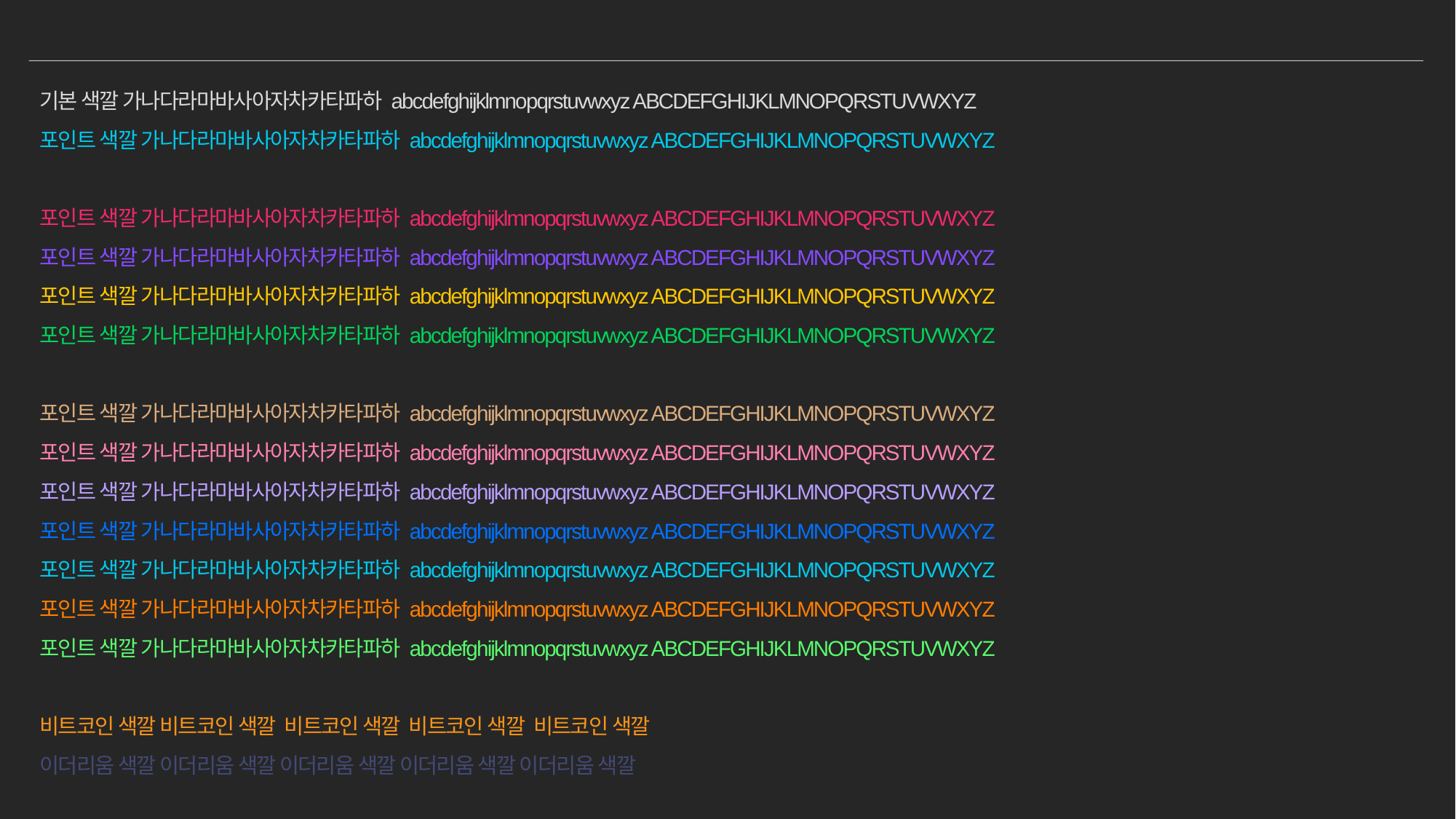

#
기본 색깔 가나다라마바사아자차카타파하 abcdefghijklmnopqrstuvwxyz ABCDEFGHIJKLMNOPQRSTUVWXYZ
포인트 색깔 가나다라마바사아자차카타파하 abcdefghijklmnopqrstuvwxyz ABCDEFGHIJKLMNOPQRSTUVWXYZ

포인트 색깔 가나다라마바사아자차카타파하 abcdefghijklmnopqrstuvwxyz ABCDEFGHIJKLMNOPQRSTUVWXYZ
포인트 색깔 가나다라마바사아자차카타파하 abcdefghijklmnopqrstuvwxyz ABCDEFGHIJKLMNOPQRSTUVWXYZ
포인트 색깔 가나다라마바사아자차카타파하 abcdefghijklmnopqrstuvwxyz ABCDEFGHIJKLMNOPQRSTUVWXYZ
포인트 색깔 가나다라마바사아자차카타파하 abcdefghijklmnopqrstuvwxyz ABCDEFGHIJKLMNOPQRSTUVWXYZ

포인트 색깔 가나다라마바사아자차카타파하 abcdefghijklmnopqrstuvwxyz ABCDEFGHIJKLMNOPQRSTUVWXYZ
포인트 색깔 가나다라마바사아자차카타파하 abcdefghijklmnopqrstuvwxyz ABCDEFGHIJKLMNOPQRSTUVWXYZ
포인트 색깔 가나다라마바사아자차카타파하 abcdefghijklmnopqrstuvwxyz ABCDEFGHIJKLMNOPQRSTUVWXYZ
포인트 색깔 가나다라마바사아자차카타파하 abcdefghijklmnopqrstuvwxyz ABCDEFGHIJKLMNOPQRSTUVWXYZ
포인트 색깔 가나다라마바사아자차카타파하 abcdefghijklmnopqrstuvwxyz ABCDEFGHIJKLMNOPQRSTUVWXYZ
포인트 색깔 가나다라마바사아자차카타파하 abcdefghijklmnopqrstuvwxyz ABCDEFGHIJKLMNOPQRSTUVWXYZ
포인트 색깔 가나다라마바사아자차카타파하 abcdefghijklmnopqrstuvwxyz ABCDEFGHIJKLMNOPQRSTUVWXYZ

비트코인 색깔 비트코인 색깔  비트코인 색깔  비트코인 색깔  비트코인 색깔
이더리움 색깔 이더리움 색깔 이더리움 색깔 이더리움 색깔 이더리움 색깔